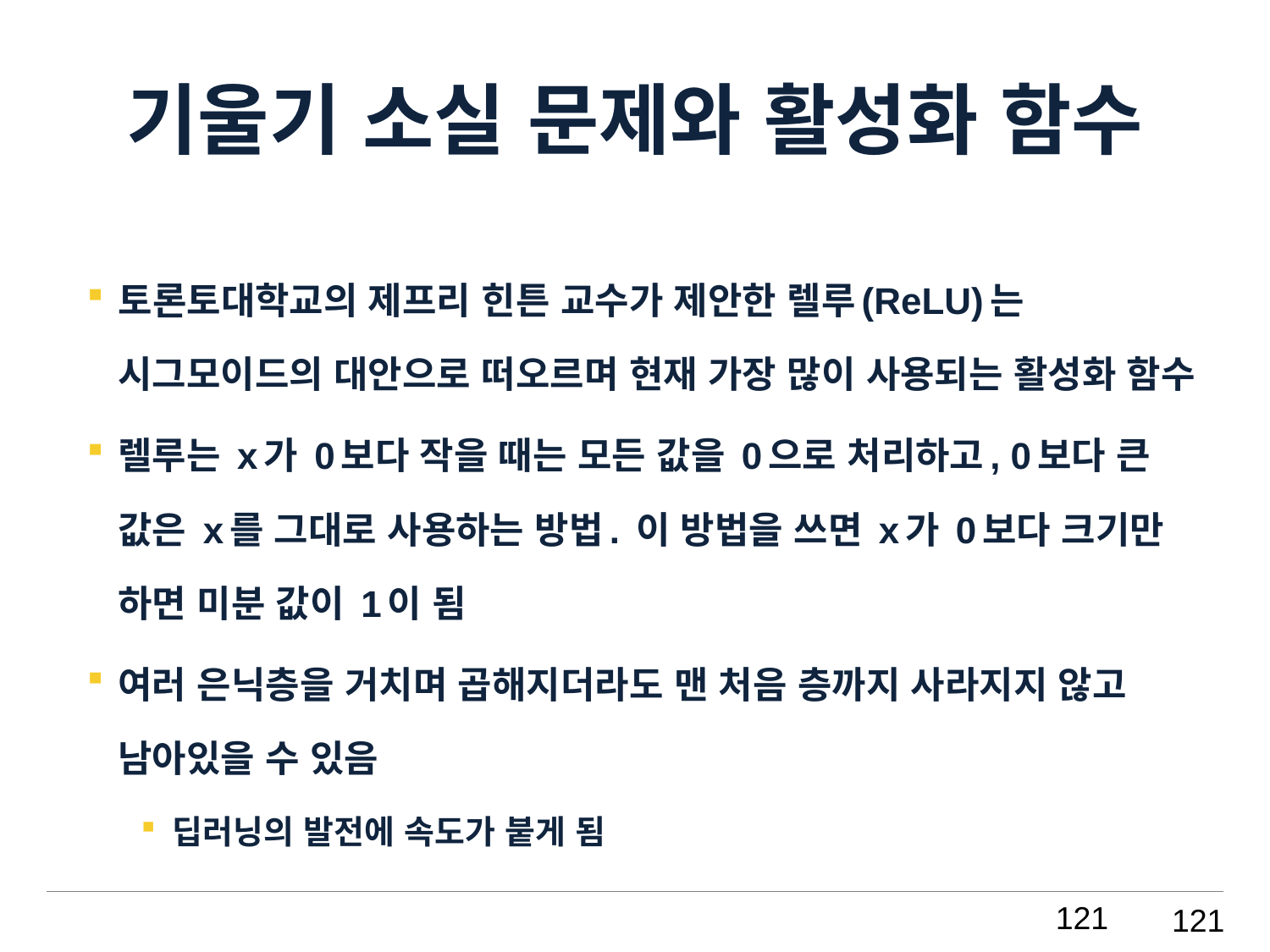

# 기울기 소실 문제와 활성화 함수
토론토대학교의 제프리 힌튼 교수가 제안한 렐루(ReLU)는 시그모이드의 대안으로 떠오르며 현재 가장 많이 사용되는 활성화 함수
렐루는 x가 0보다 작을 때는 모든 값을 0으로 처리하고, 0보다 큰 값은 x를 그대로 사용하는 방법. 이 방법을 쓰면 x가 0보다 크기만 하면 미분 값이 1이 됨
여러 은닉층을 거치며 곱해지더라도 맨 처음 층까지 사라지지 않고 남아있을 수 있음
딥러닝의 발전에 속도가 붙게 됨

121